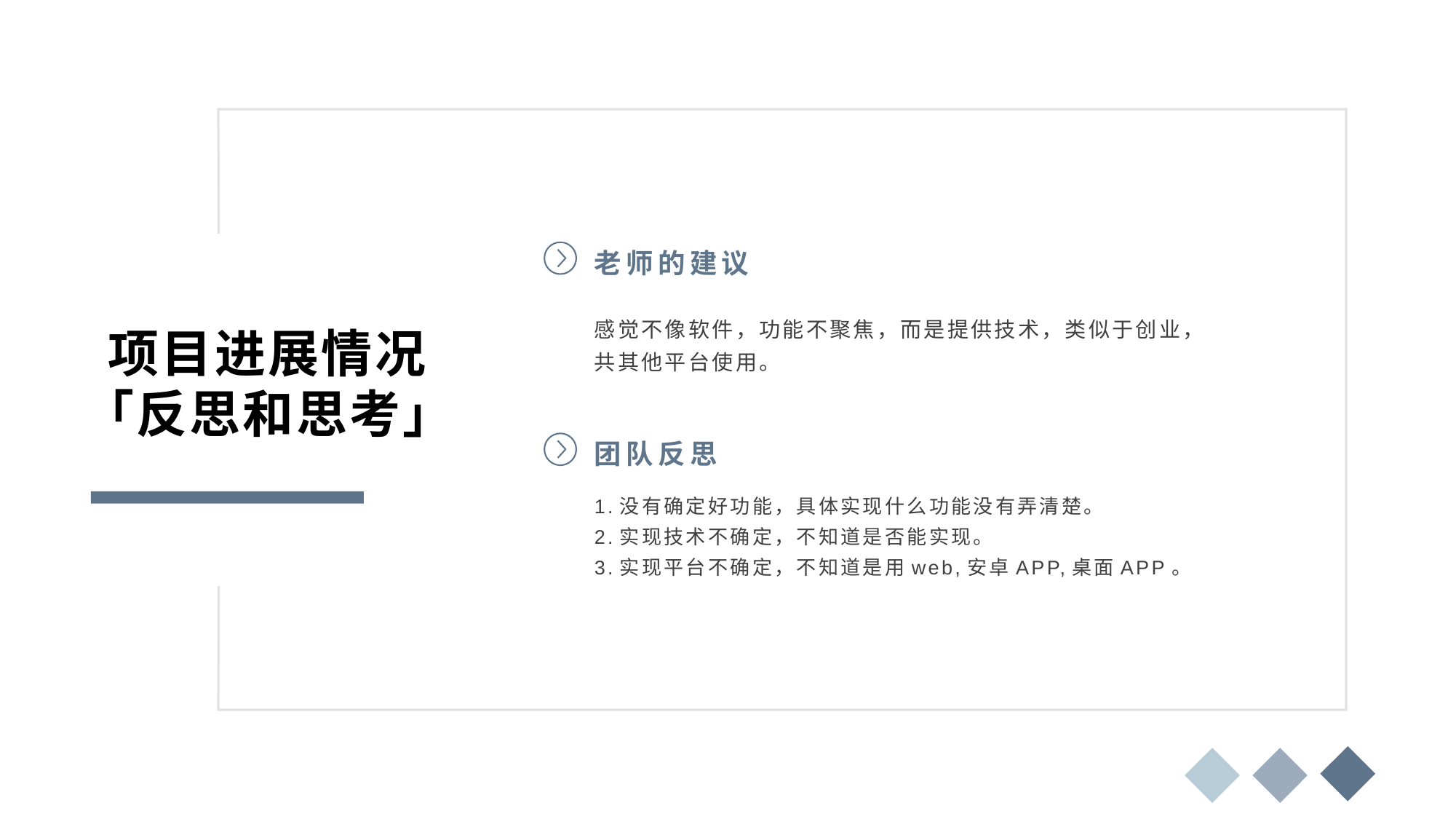

老师的建议

感觉不像软件，功能不聚焦，而是提供技术，类似于创业，共其他平台使用。
项目进展情况「反思和思考」
团队反思

1.没有确定好功能，具体实现什么功能没有弄清楚。
2.实现技术不确定，不知道是否能实现。
3.实现平台不确定，不知道是用web,安卓APP,桌面APP。